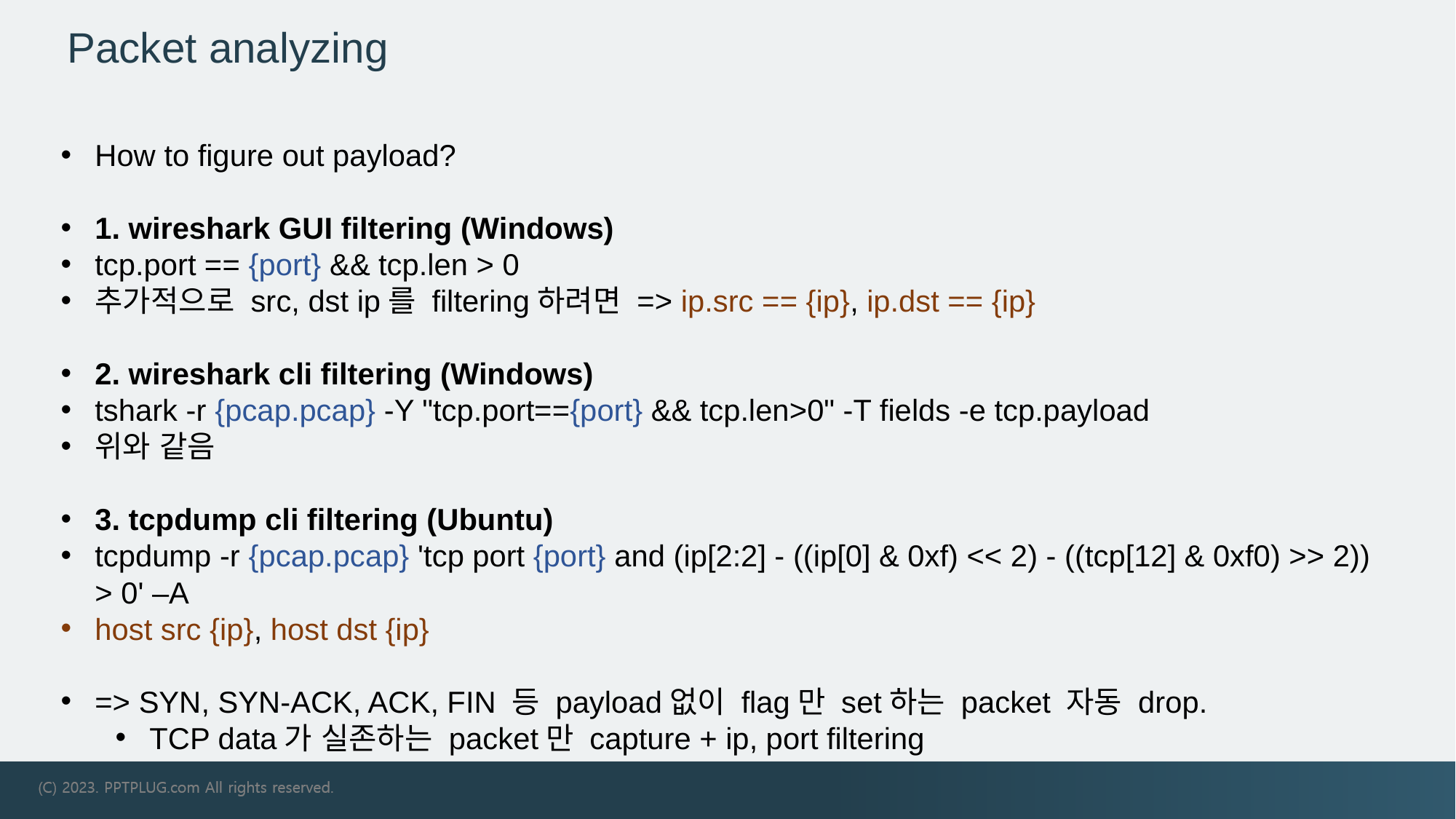

# Packet analyzing
How to figure out payload?

1. wireshark GUI filtering (Windows)
tcp.port == {port} && tcp.len > 0
추가적으로 src, dst ip를 filtering하려면 => ip.src == {ip}, ip.dst == {ip}

2. wireshark cli filtering (Windows)
tshark -r {pcap.pcap} -Y "tcp.port=={port} && tcp.len>0" -T fields -e tcp.payload
위와 같음

3. tcpdump cli filtering (Ubuntu)
tcpdump -r {pcap.pcap} 'tcp port {port} and (ip[2:2] - ((ip[0] & 0xf) << 2) - ((tcp[12] & 0xf0) >> 2)) > 0' –A
host src {ip}, host dst {ip}

=> SYN, SYN-ACK, ACK, FIN 등 payload없이 flag만 set하는 packet 자동 drop.
TCP data가 실존하는 packet만 capture + ip, port filtering